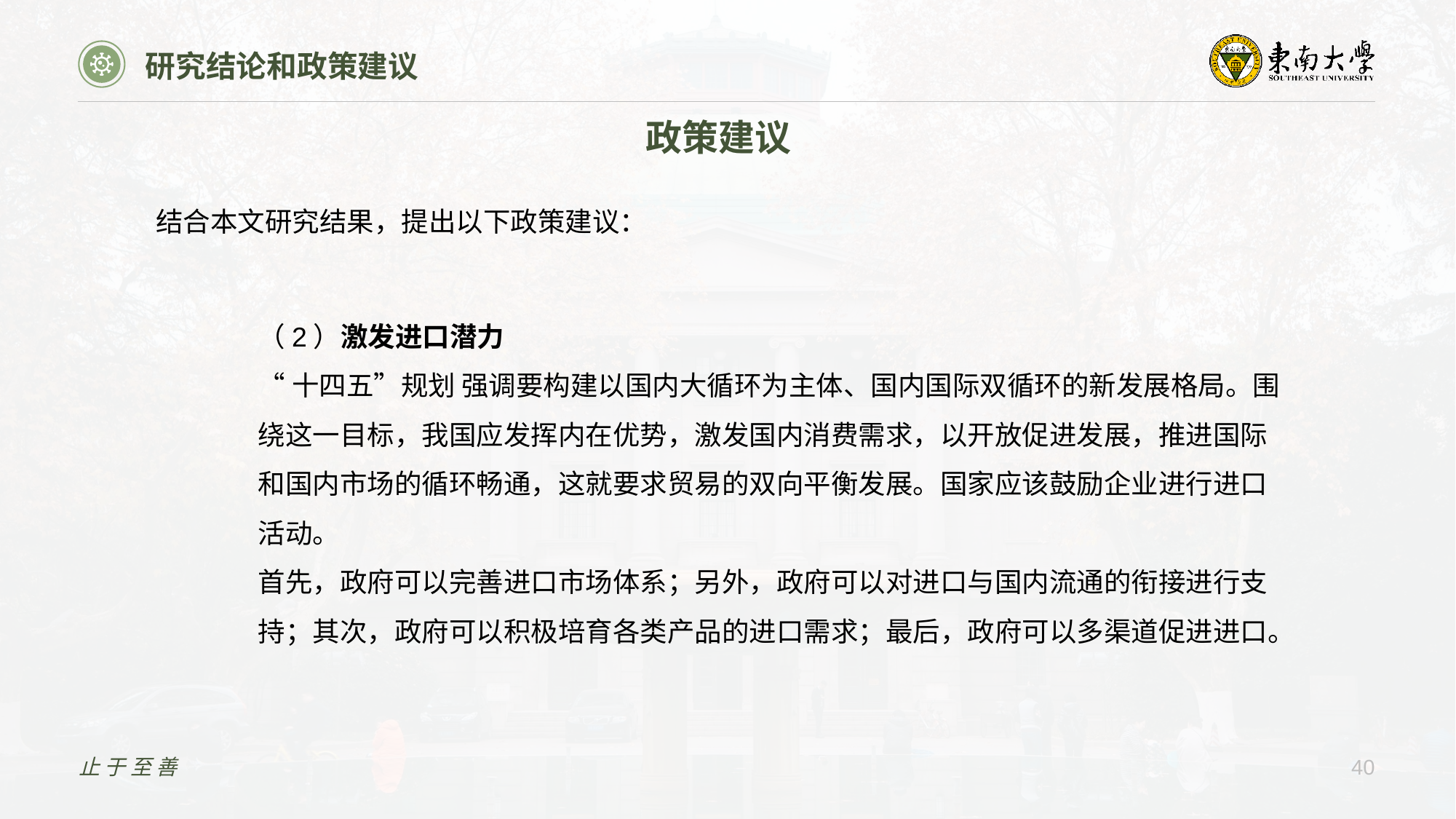

研究结论和政策建议
政策建议
结合本文研究结果，提出以下政策建议：
（2）激发进口潜力
“十四五”规划 强调要构建以国内大循环为主体、国内国际双循环的新发展格局。围绕这一目标，我国应发挥内在优势，激发国内消费需求，以开放促进发展，推进国际和国内市场的循环畅通，这就要求贸易的双向平衡发展。国家应该鼓励企业进行进口活动。
首先，政府可以完善进口市场体系；另外，政府可以对进口与国内流通的衔接进行支持；其次，政府可以积极培育各类产品的进口需求；最后，政府可以多渠道促进进口。
止于至善
40